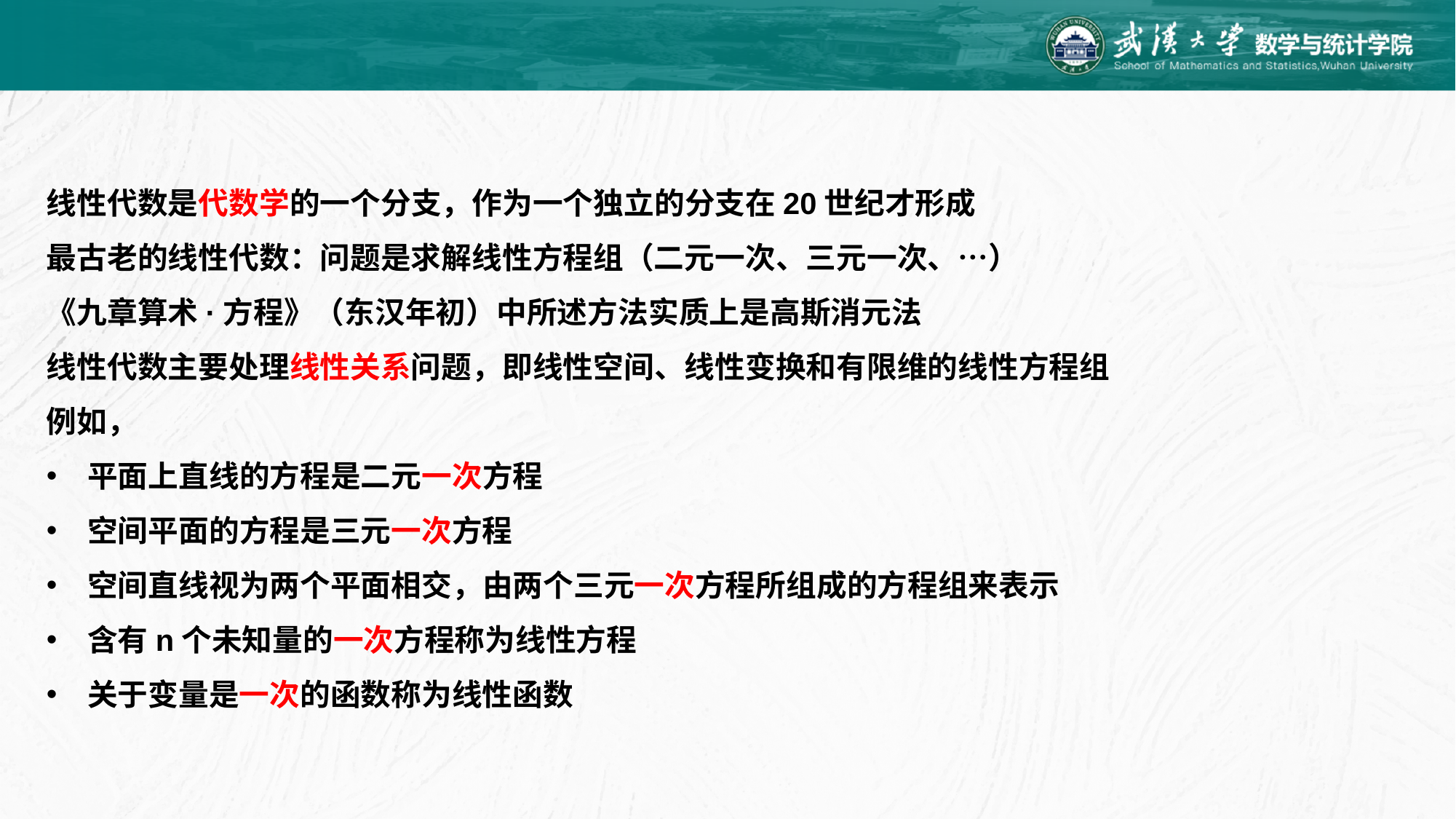

线性代数是代数学的一个分支，作为一个独立的分支在20世纪才形成
最古老的线性代数：问题是求解线性方程组（二元一次、三元一次、…）
《九章算术·方程》（东汉年初）中所述方法实质上是高斯消元法
线性代数主要处理线性关系问题，即线性空间、线性变换和有限维的线性方程组
例如，
平面上直线的方程是二元一次方程
空间平面的方程是三元一次方程
空间直线视为两个平面相交，由两个三元一次方程所组成的方程组来表示
含有n个未知量的一次方程称为线性方程
关于变量是一次的函数称为线性函数